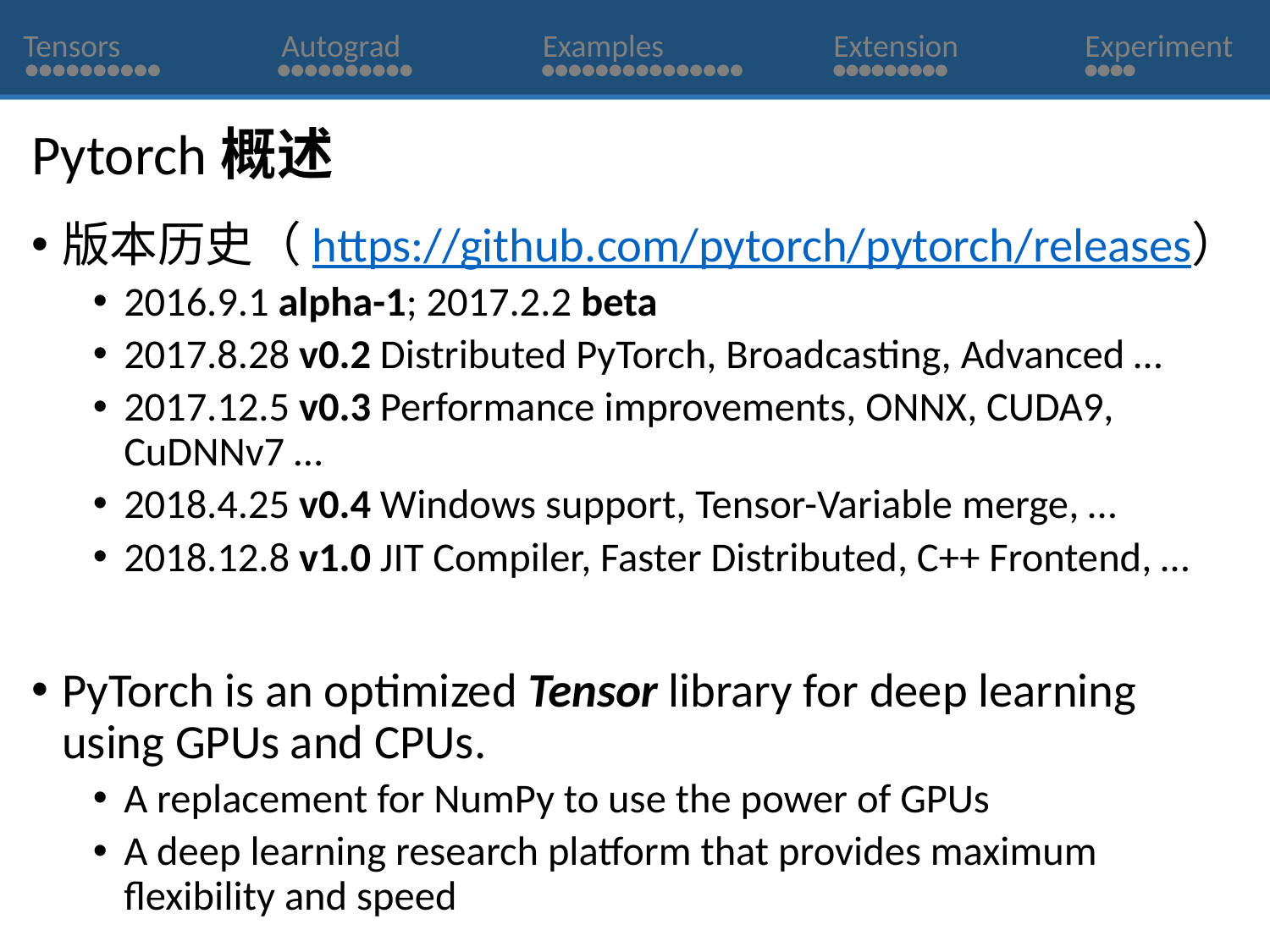

Tensors
Autograd
Examples
Extension
Experiment

# Pytorch概述
版本历史（https://github.com/pytorch/pytorch/releases）
2016.9.1 alpha-1; 2017.2.2 beta
2017.8.28 v0.2 Distributed PyTorch, Broadcasting, Advanced …
2017.12.5 v0.3 Performance improvements, ONNX, CUDA9, CuDNNv7 …
2018.4.25 v0.4 Windows support, Tensor-Variable merge, …
2018.12.8 v1.0 JIT Compiler, Faster Distributed, C++ Frontend, …

PyTorch is an optimized Tensor library for deep learning using GPUs and CPUs.
A replacement for NumPy to use the power of GPUs
A deep learning research platform that provides maximum flexibility and speed